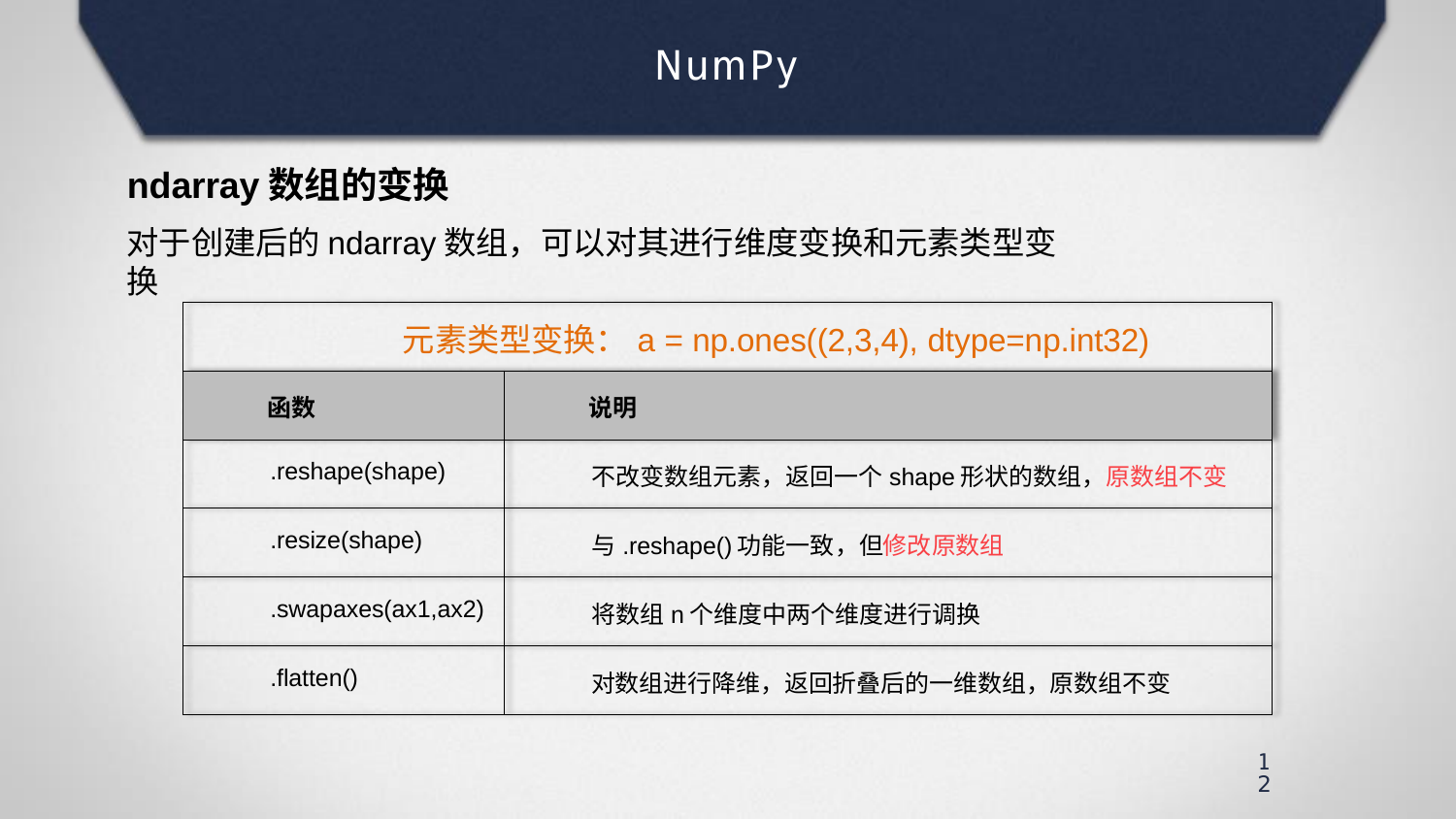

# NumPy
ndarray数组的变换
对于创建后的ndarray数组，可以对其进行维度变换和元素类型变换

| 元素类型变换：a = np.ones((2,3,4), dtype=np.int32) |  |
| --- | --- |
| 函数 | 说明 |
| .reshape(shape) | 不改变数组元素，返回一个shape形状的数组，原数组不变 |
| .resize(shape) | 与.reshape()功能一致，但修改原数组 |
| .swapaxes(ax1,ax2) | 将数组n个维度中两个维度进行调换 |
| .flatten() | 对数组进行降维，返回折叠后的一维数组，原数组不变 |
12